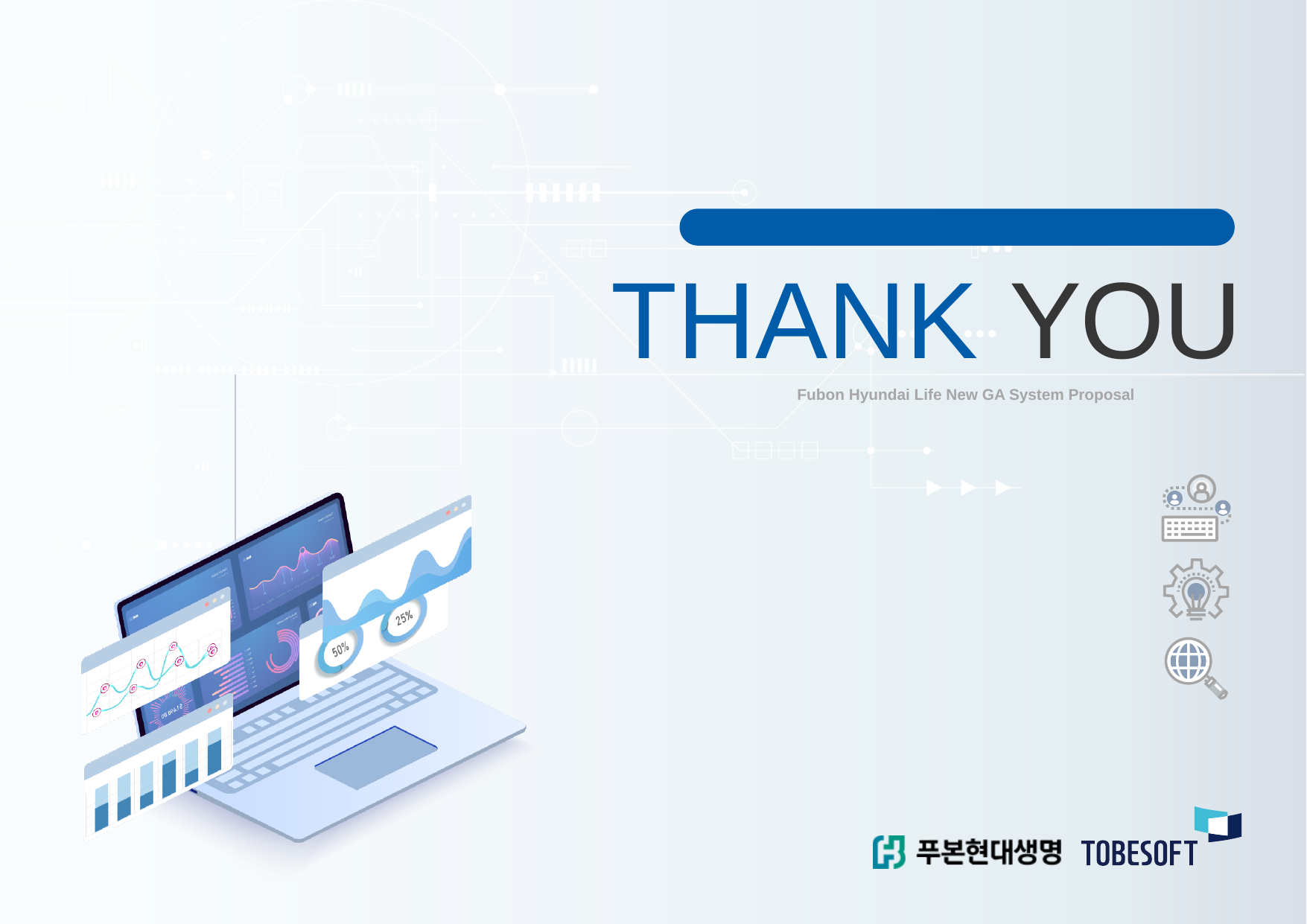

New GA 영업지원시스템 구축을 위한 UI 솔루션 구매
THANK YOU
Fubon Hyundai Life New GA System Proposal